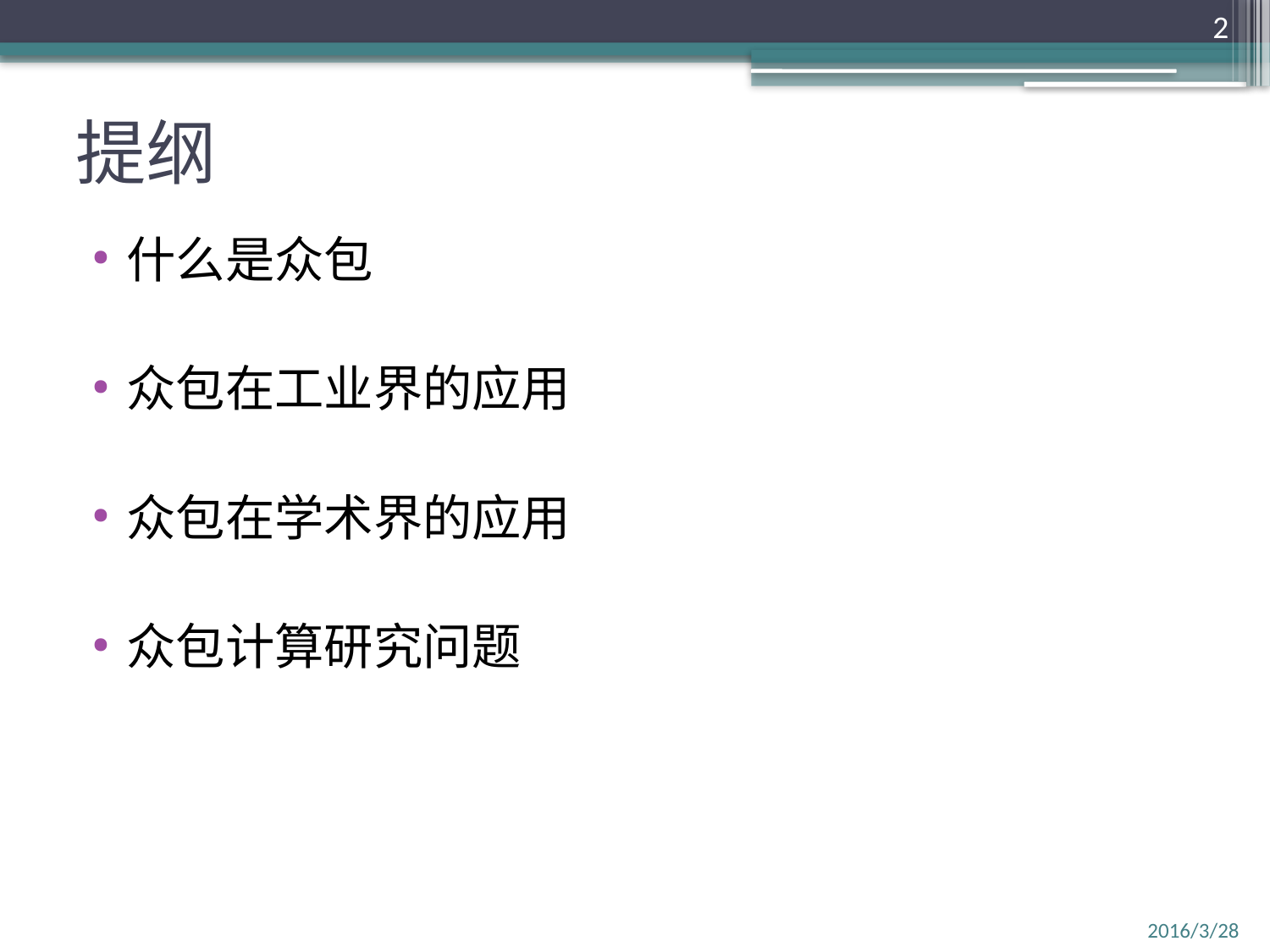

2
# 提纲
什么是众包

众包在工业界的应用

众包在学术界的应用

众包计算研究问题
2016/3/28